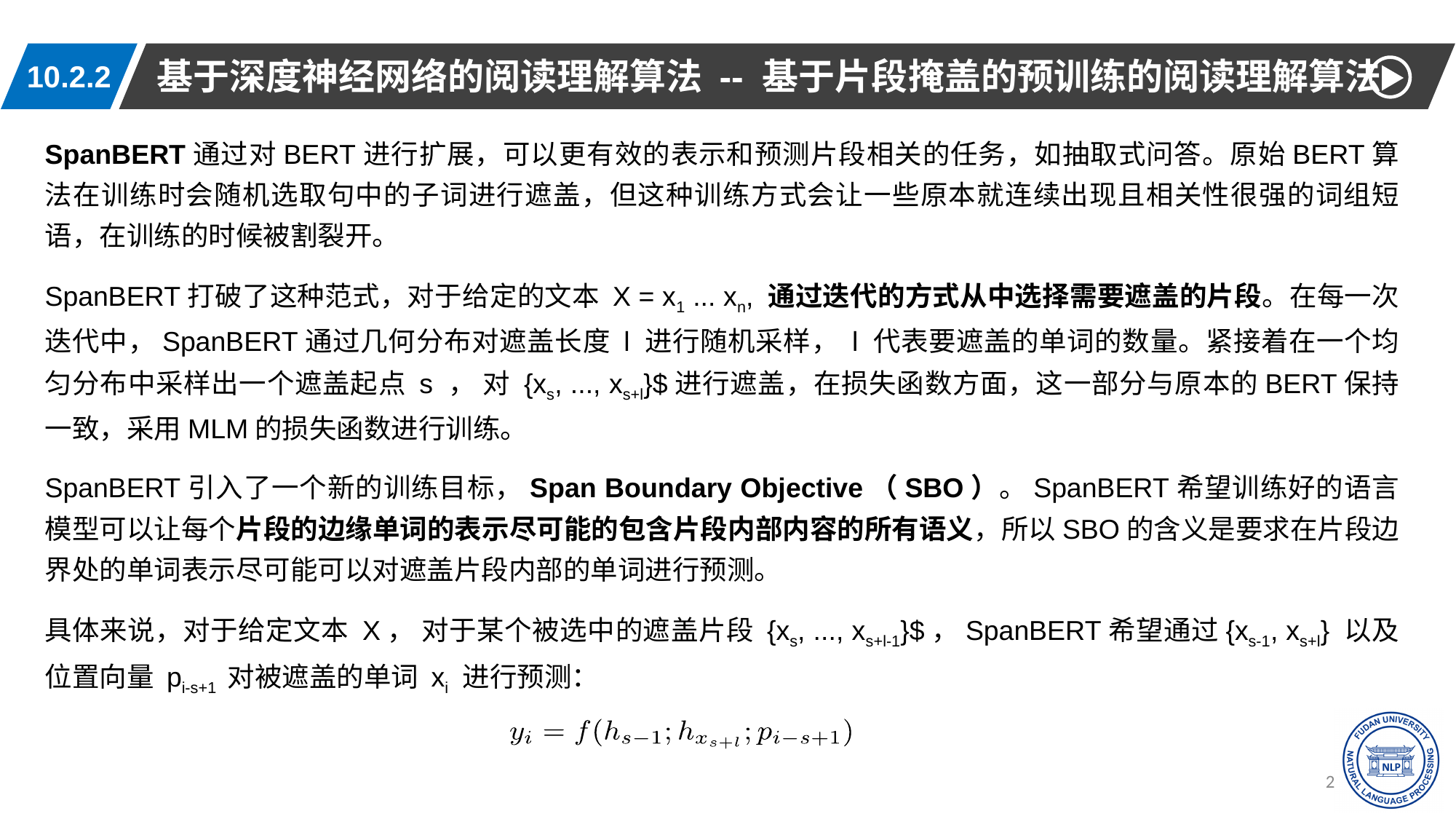

基于深度神经网络的阅读理解算法 -- 基于片段掩盖的预训练的阅读理解算法
10.2.2

SpanBERT通过对BERT进行扩展，可以更有效的表示和预测片段相关的任务，如抽取式问答。原始BERT算法在训练时会随机选取句中的子词进行遮盖，但这种训练方式会让一些原本就连续出现且相关性很强的词组短语，在训练的时候被割裂开。
SpanBERT打破了这种范式，对于给定的文本 X = x1 ... xn, 通过迭代的方式从中选择需要遮盖的片段。在每一次迭代中，SpanBERT通过几何分布对遮盖长度 l 进行随机采样， l 代表要遮盖的单词的数量。紧接着在一个均匀分布中采样出一个遮盖起点 s ， 对 {xs, ..., xs+l}$进行遮盖，在损失函数方面，这一部分与原本的BERT保持一致，采用MLM的损失函数进行训练。
SpanBERT引入了一个新的训练目标，Span Boundary Objective（SBO）。SpanBERT希望训练好的语言模型可以让每个片段的边缘单词的表示尽可能的包含片段内部内容的所有语义，所以SBO的含义是要求在片段边界处的单词表示尽可能可以对遮盖片段内部的单词进行预测。
具体来说，对于给定文本 X， 对于某个被选中的遮盖片段 {xs, ..., xs+l-1}$，SpanBERT希望通过{xs-1, xs+l} 以及位置向量 pi-s+1 对被遮盖的单词 xi 进行预测：

29